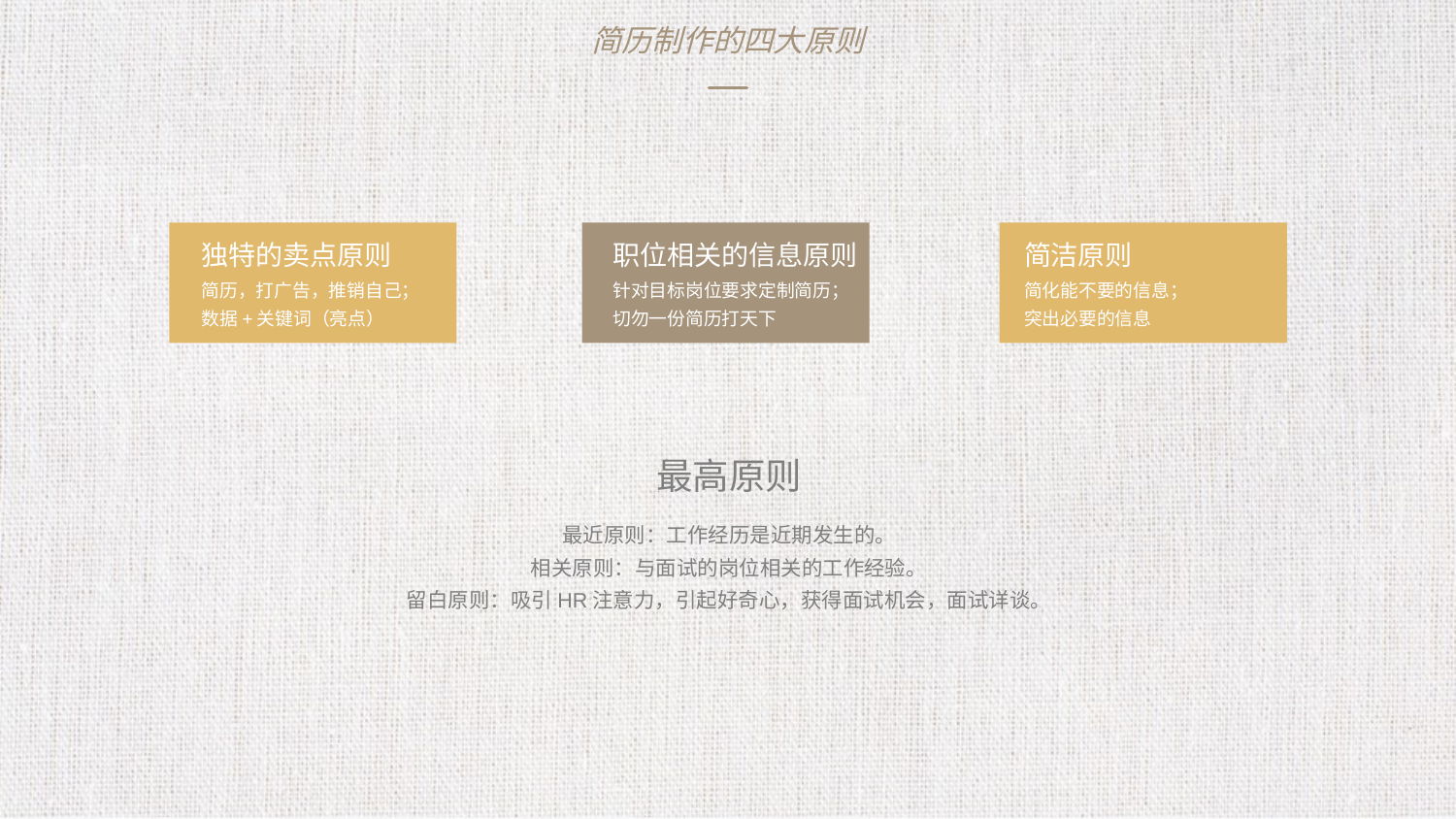

简历制作的四大原则

独特的卖点原则
职位相关的信息原则
简洁原则
简历，打广告，推销自己；
数据+关键词（亮点）
针对目标岗位要求定制简历；
切勿一份简历打天下

简化能不要的信息；
突出必要的信息
最高原则
最近原则：工作经历是近期发生的。
相关原则：与面试的岗位相关的工作经验。
留白原则：吸引HR注意力，引起好奇心，获得面试机会，面试详谈。